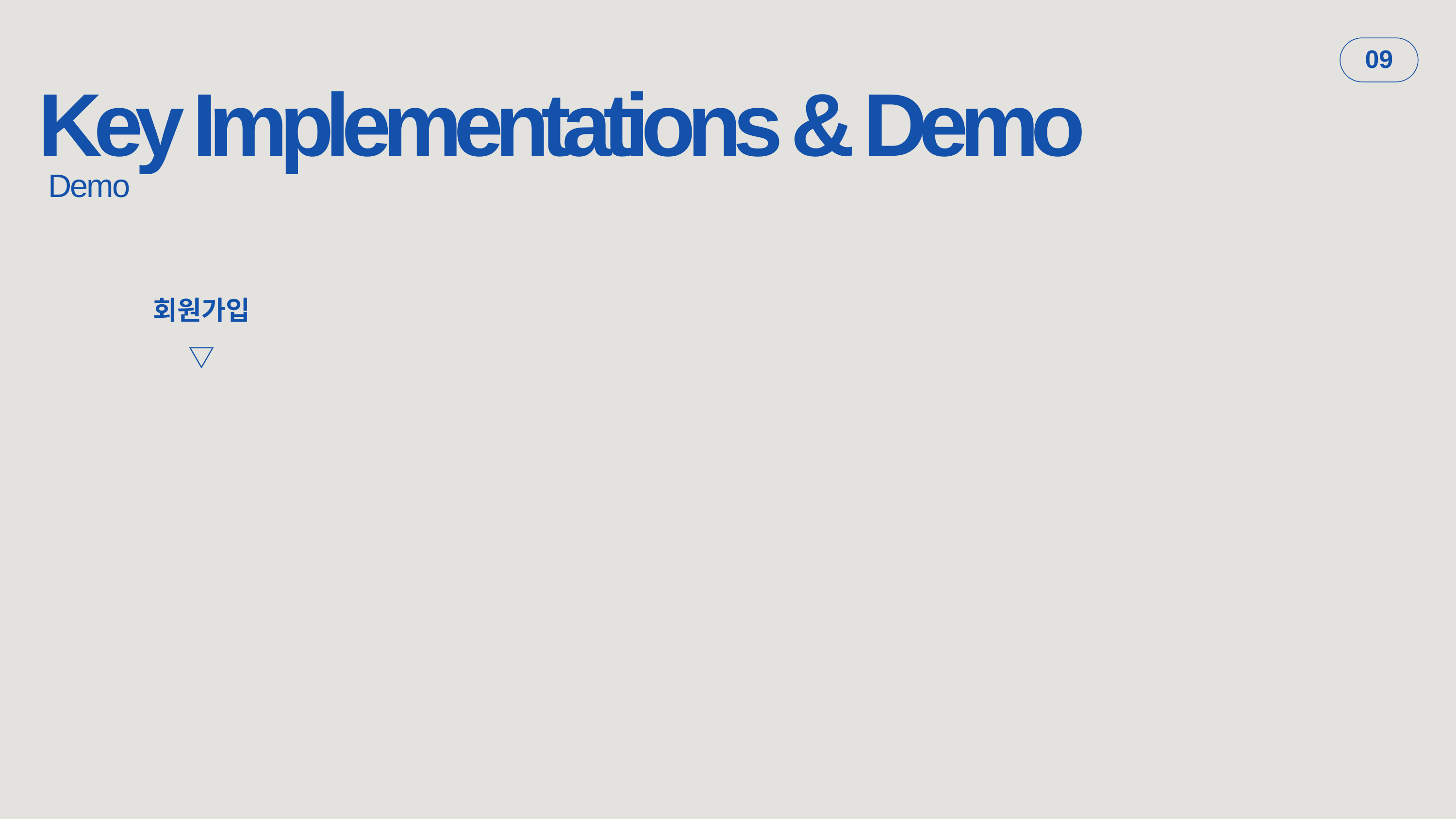

Key Implementations & Demo
09
Demo
회원가입
▽